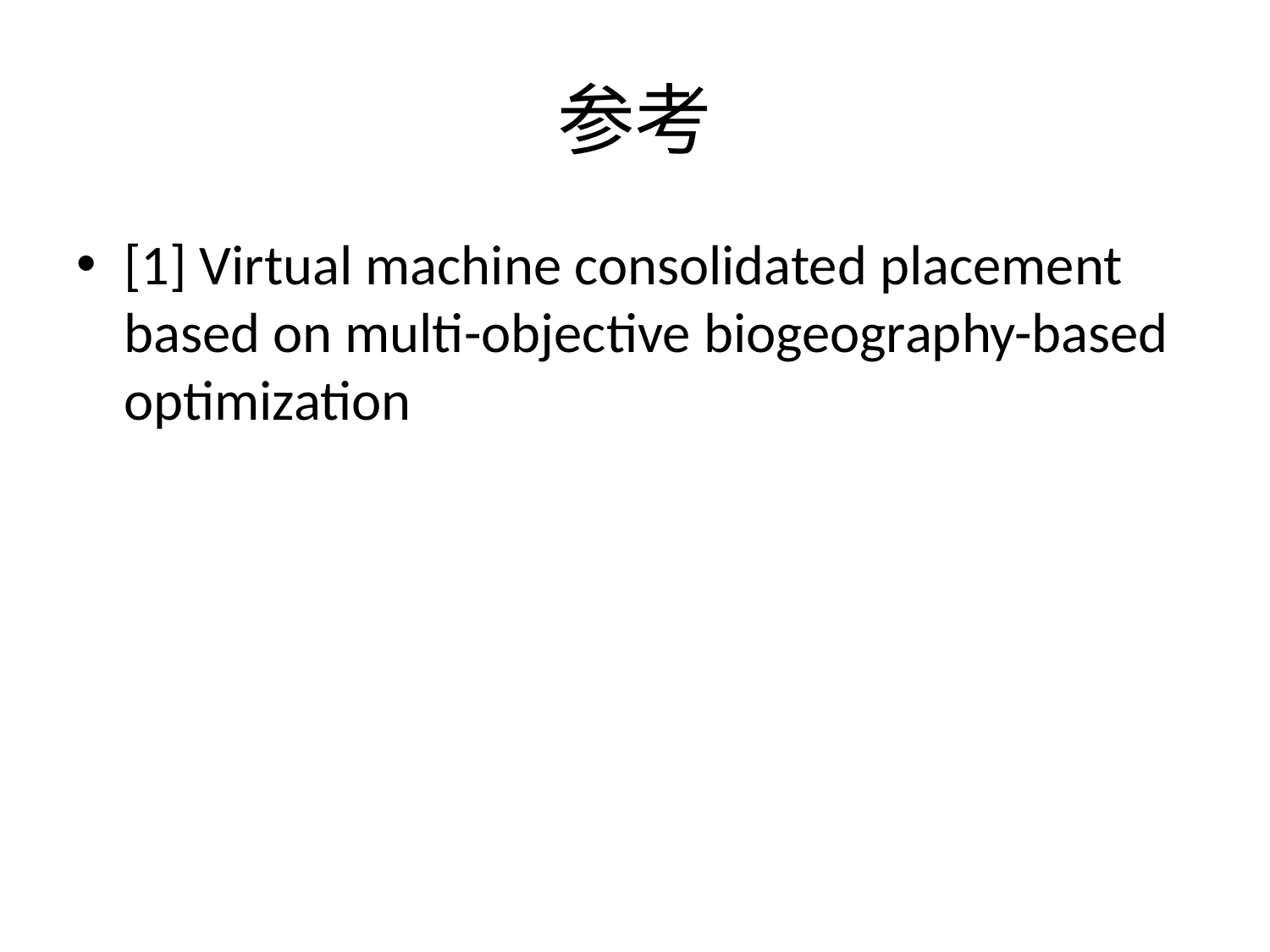

# 参考
[1] Virtual machine consolidated placement based on multi-objective biogeography-based optimization